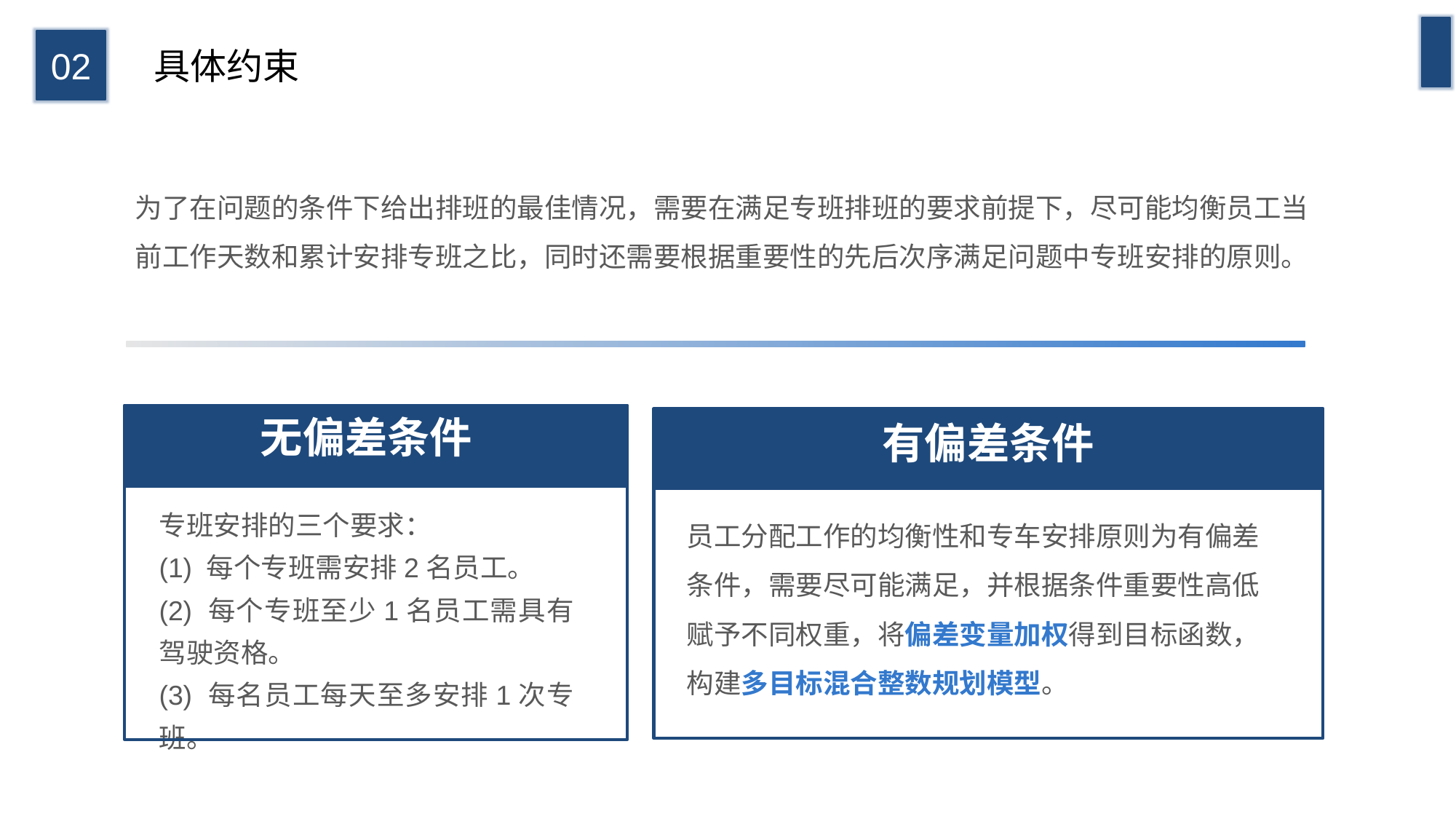

02
具体约束
为了在问题的条件下给出排班的最佳情况，需要在满足专班排班的要求前提下，尽可能均衡员工当前工作天数和累计安排专班之比，同时还需要根据重要性的先后次序满足问题中专班安排的原则。

无偏差条件

专班安排的三个要求：
(1) 每个专班需安排2名员工。(2) 每个专班至少1名员工需具有驾驶资格。(3) 每名员工每天至多安排1次专班。

有偏差条件

员工分配工作的均衡性和专车安排原则为有偏差条件，需要尽可能满足，并根据条件重要性高低赋予不同权重，将偏差变量加权得到目标函数，构建多目标混合整数规划模型。